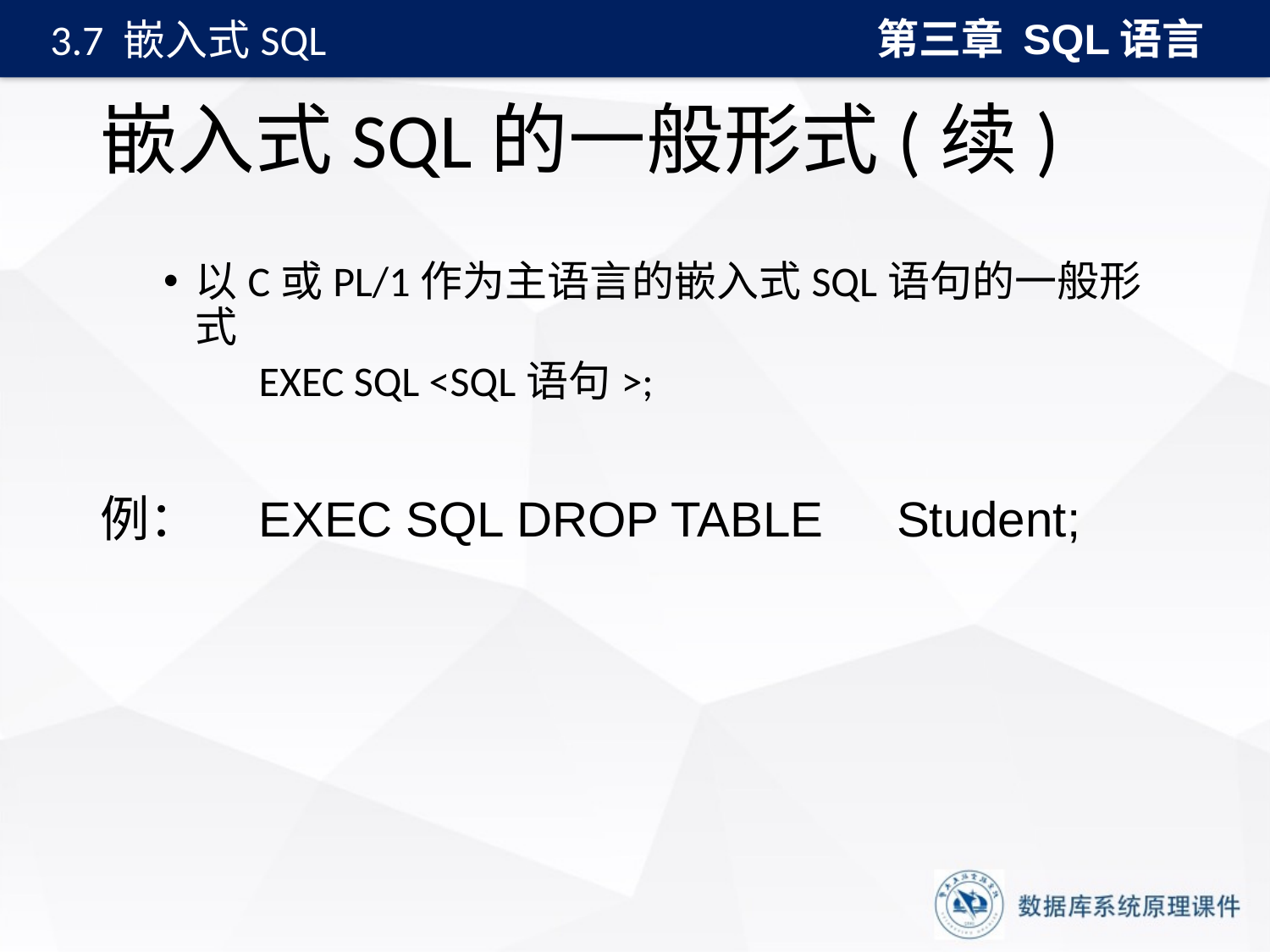

第三章 SQL语言
3.7 嵌入式SQL
# 嵌入式SQL的一般形式(续)
以C或PL/1作为主语言的嵌入式SQL语句的一般形式
          EXEC SQL <SQL语句>;

例：	EXEC SQL DROP TABLE　Student;